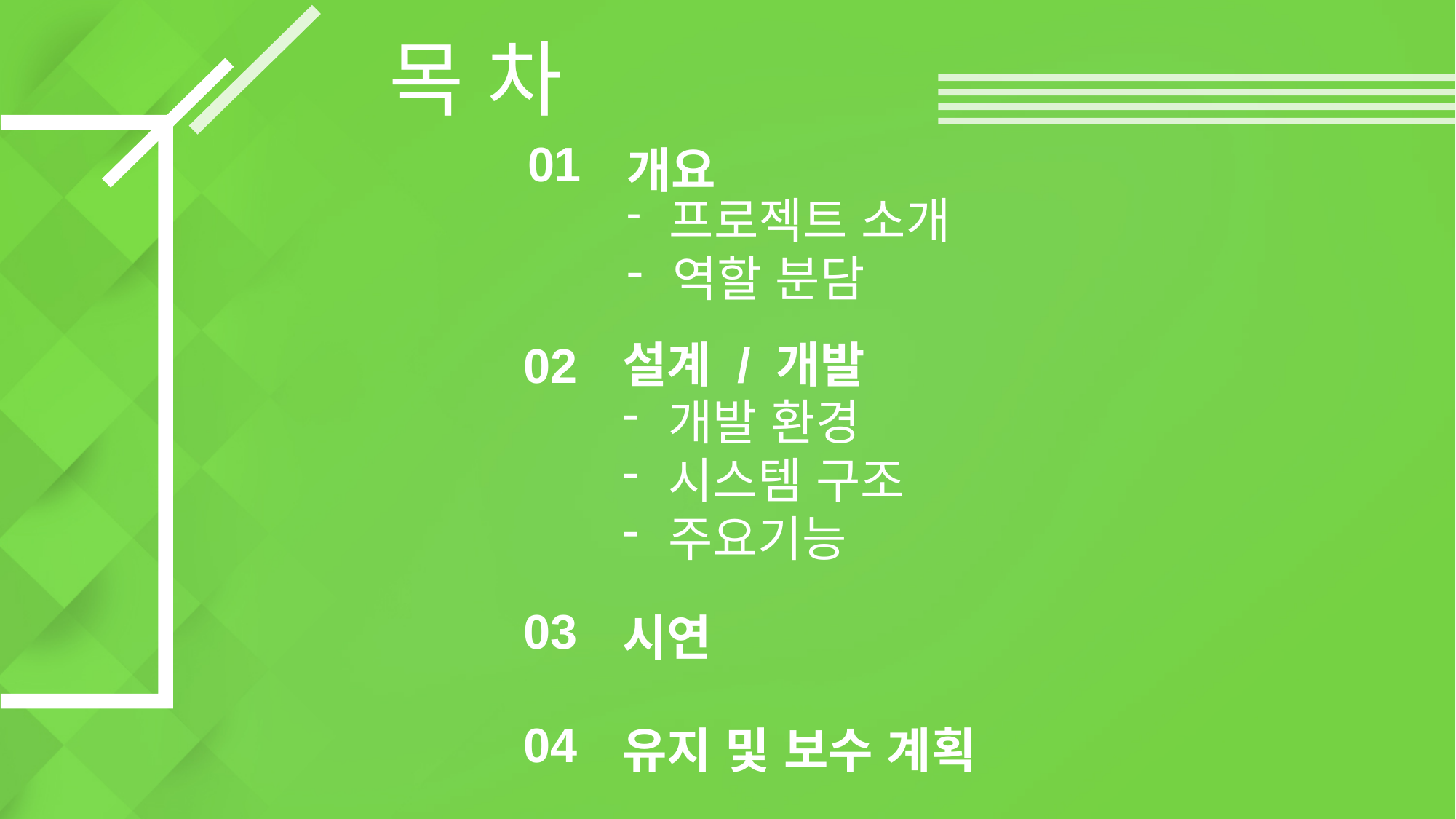

목 차

01
개요
 프로젝트 소개
 역할 분담

설계 / 개발
 개발 환경
 시스템 구조
 주요기능
02
03
시연
04
유지 및 보수 계획